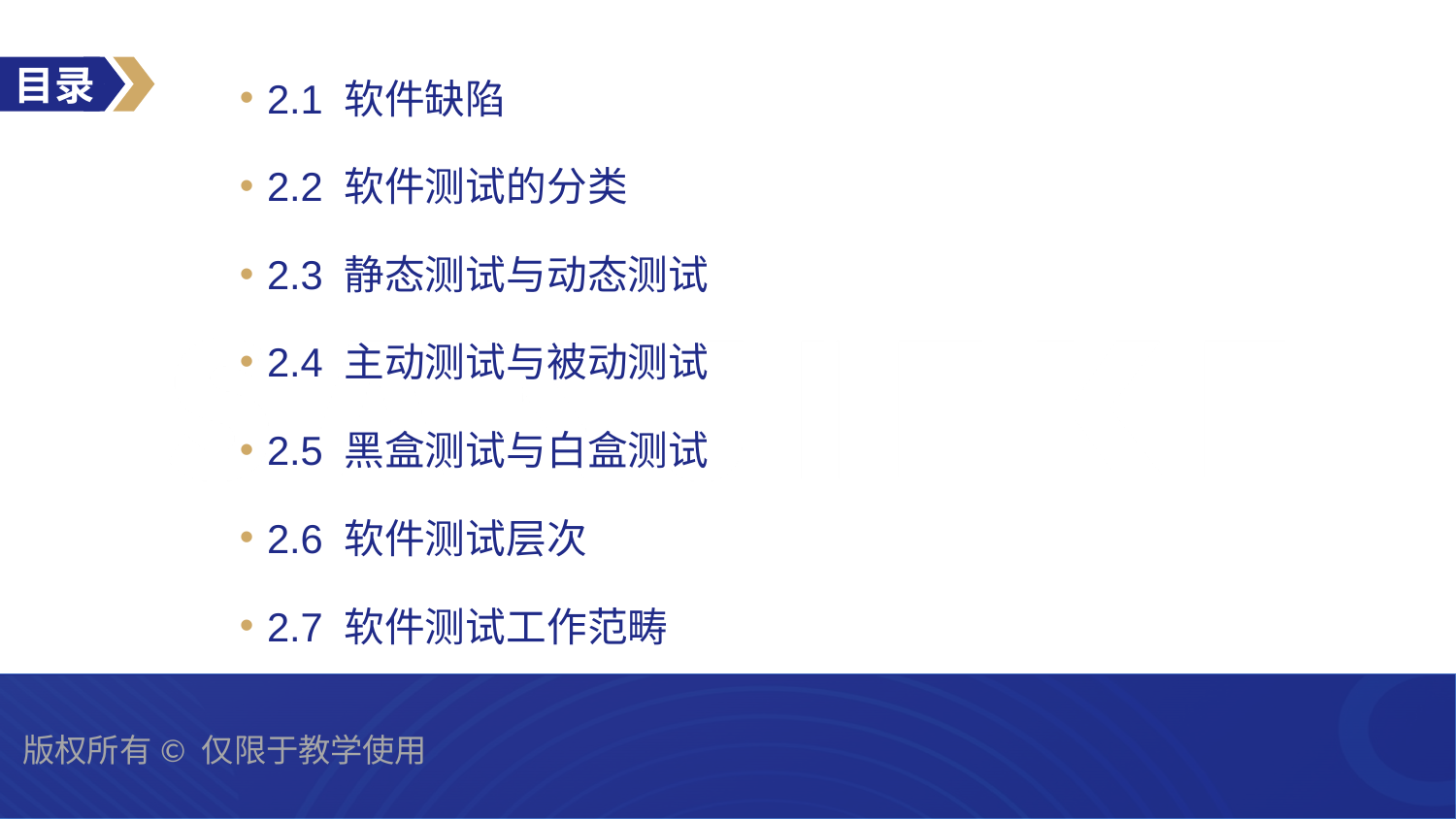

2.1 软件缺陷
2.2 软件测试的分类
2.3 静态测试与动态测试
2.4 主动测试与被动测试
2.5 黑盒测试与白盒测试
2.6 软件测试层次
2.7 软件测试工作范畴
版权所有©️ 仅限于教学使用